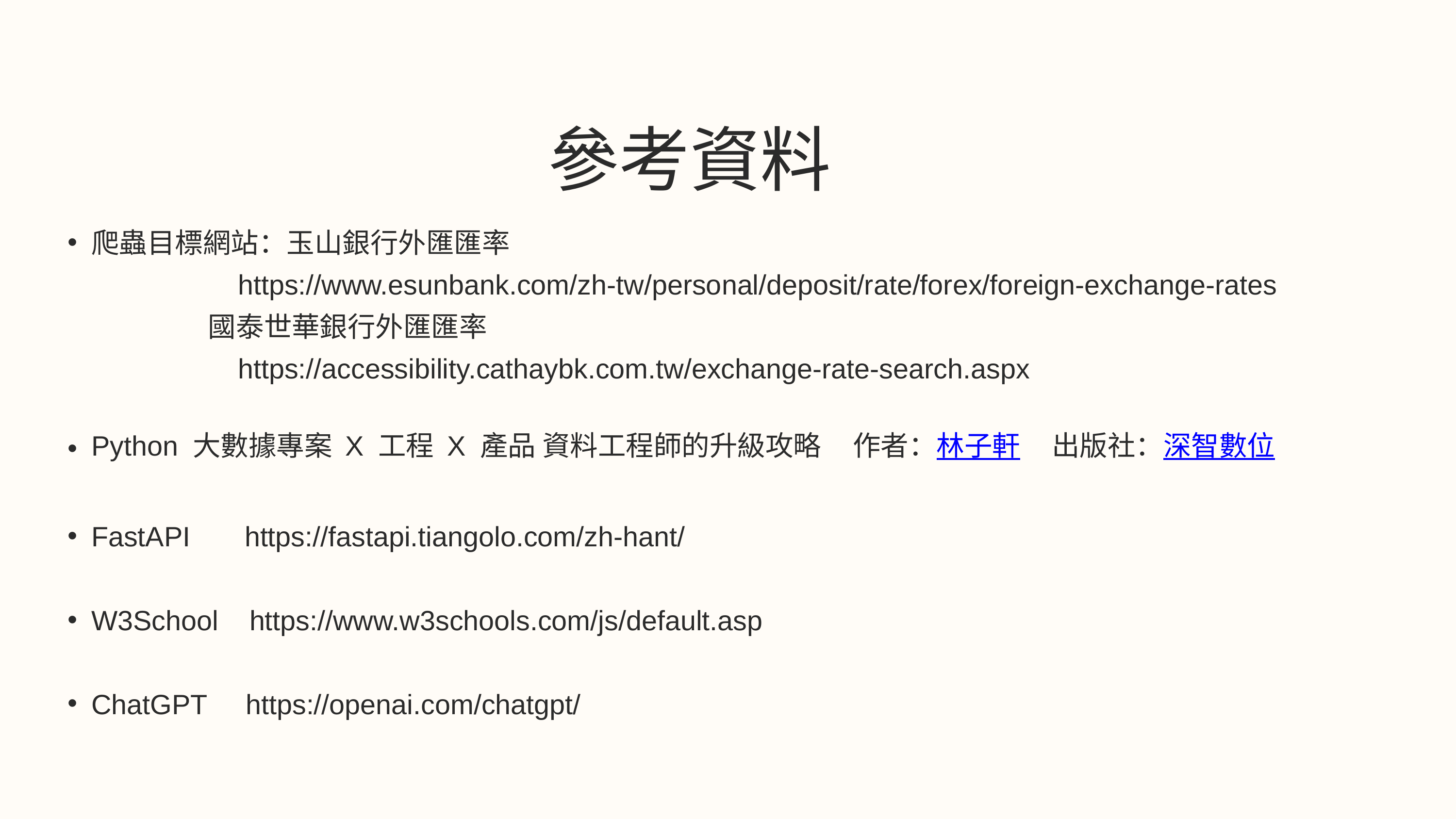

參考資料

爬蟲目標網站：玉山銀行外匯匯率
                         https://www.esunbank.com/zh-tw/personal/deposit/rate/forex/foreign-exchange-rates
                         國泰世華銀行外匯匯率
                         https://accessibility.cathaybk.com.tw/exchange-rate-search.aspx

Python 大數據專案 X 工程 X 產品 資料工程師的升級攻略     作者：林子軒     出版社：深智數位

FastAPI       https://fastapi.tiangolo.com/zh-hant/

W3School    https://www.w3schools.com/js/default.asp

ChatGPT     https://openai.com/chatgpt/